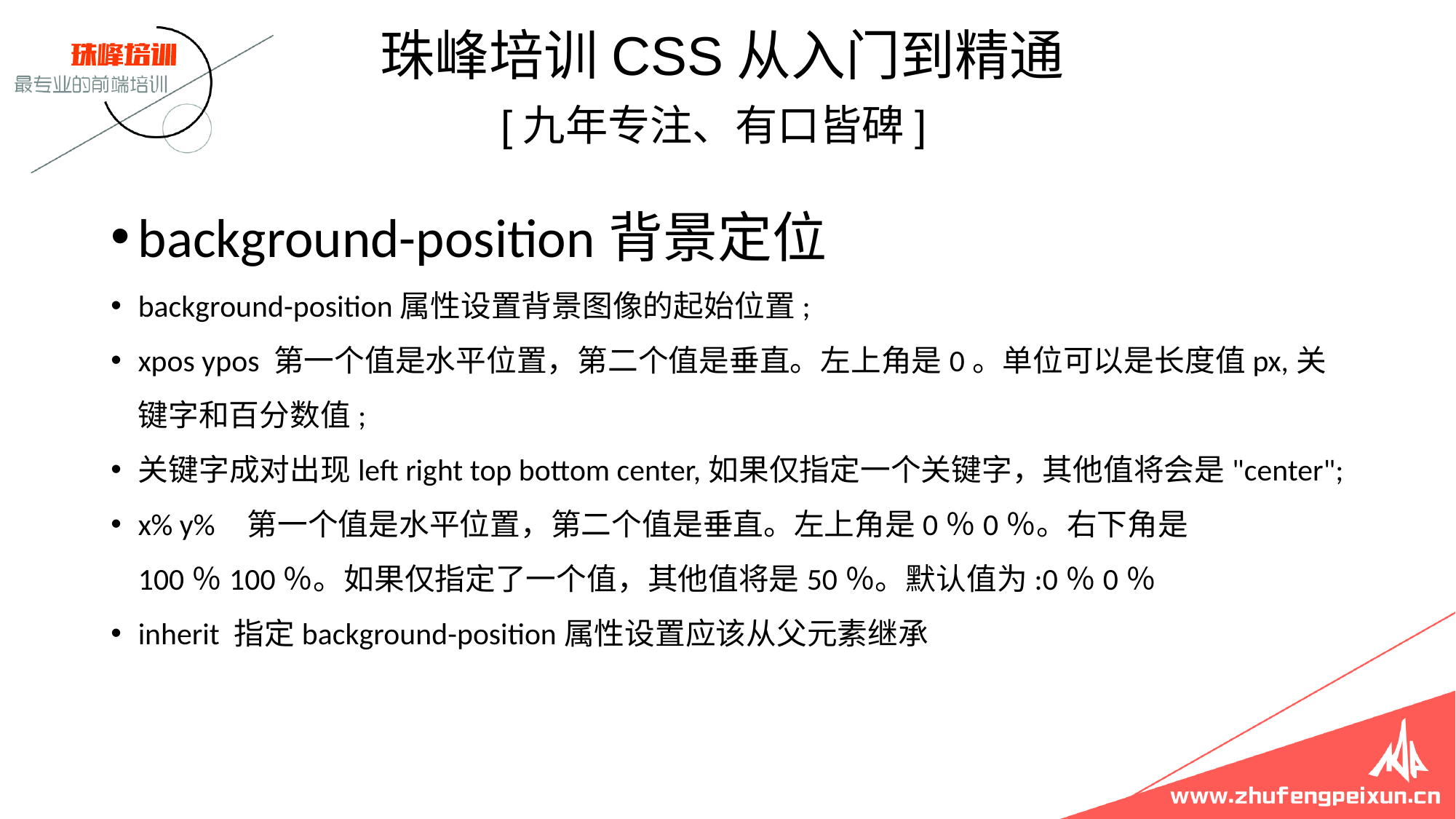

珠峰培训CSS从入门到精通
        [九年专注、有口皆碑]
background-position背景定位
background-position属性设置背景图像的起始位置;
xpos ypos 第一个值是水平位置，第二个值是垂直。左上角是0。单位可以是长度值px,关键字和百分数值;
关键字成对出现left right top bottom center,如果仅指定一个关键字，其他值将会是"center";
x% y%	第一个值是水平位置，第二个值是垂直。左上角是0％0％。右下角是100％100％。如果仅指定了一个值，其他值将是50％。默认值为:0％0％
inherit 指定background-position属性设置应该从父元素继承